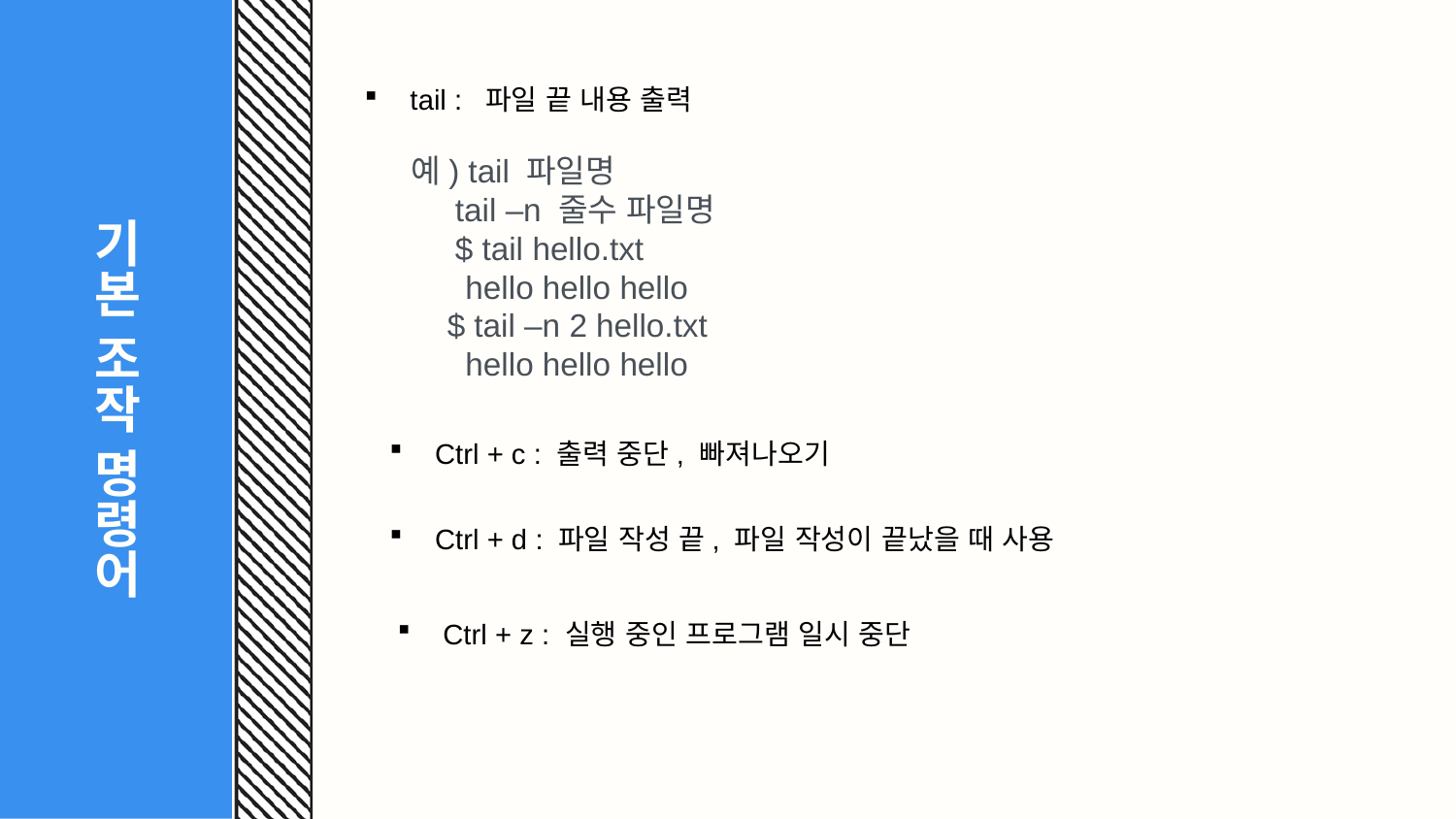

# 기본 조작 명령어
tail :  파일 끝 내용 출력
예) tail 파일명
    tail –n 줄수 파일명
    $ tail hello.txt
      hello hello hello
    $ tail –n 2 hello.txt
      hello hello hello
Ctrl + c : 출력 중단, 빠져나오기
Ctrl + d : 파일 작성 끝, 파일 작성이 끝났을 때 사용
Ctrl + z : 실행 중인 프로그램 일시 중단